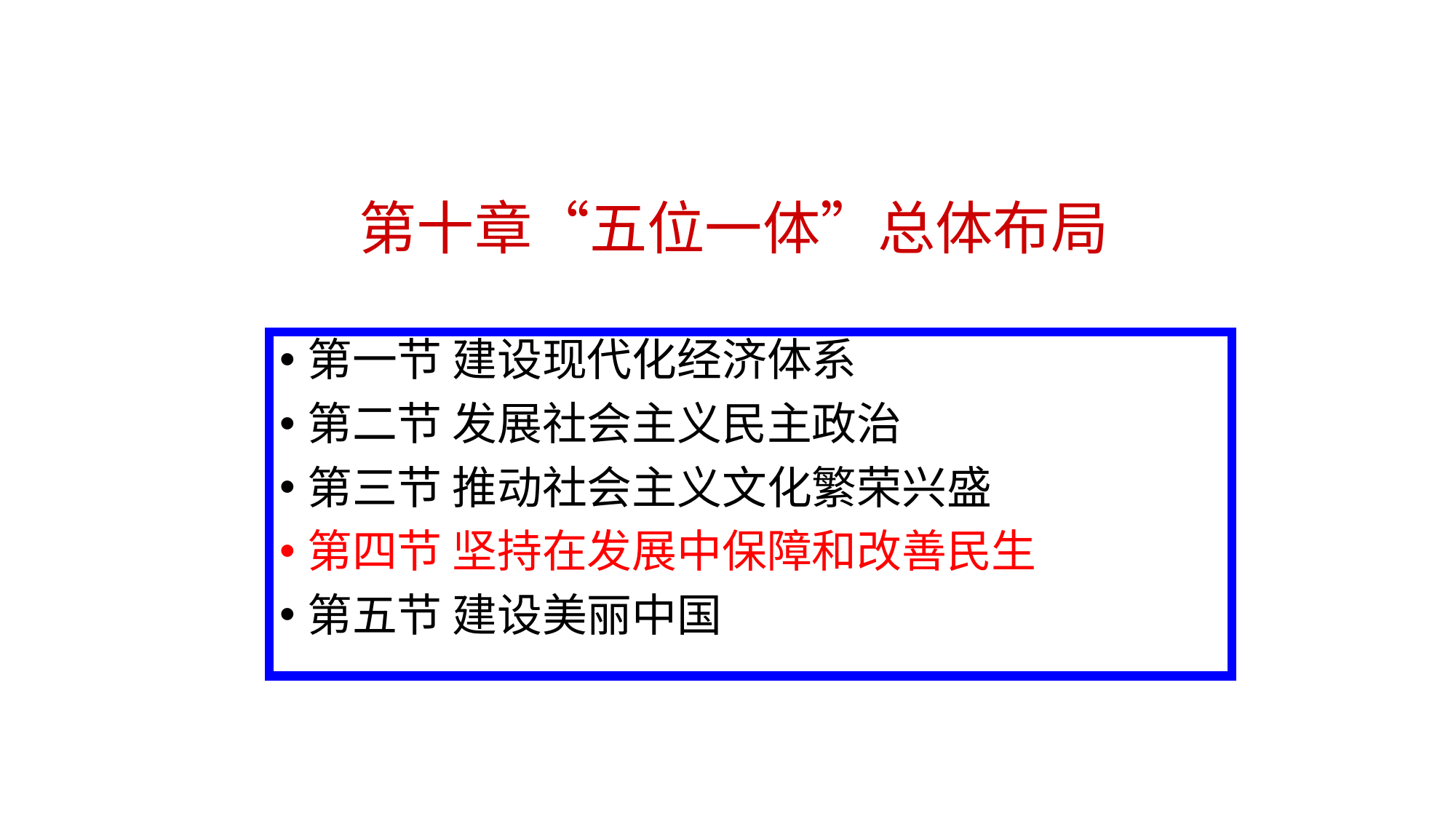

第十章“五位一体”总体布局
第一节 建设现代化经济体系
第二节 发展社会主义民主政治
第三节 推动社会主义文化繁荣兴盛
第四节 坚持在发展中保障和改善民生
第五节 建设美丽中国